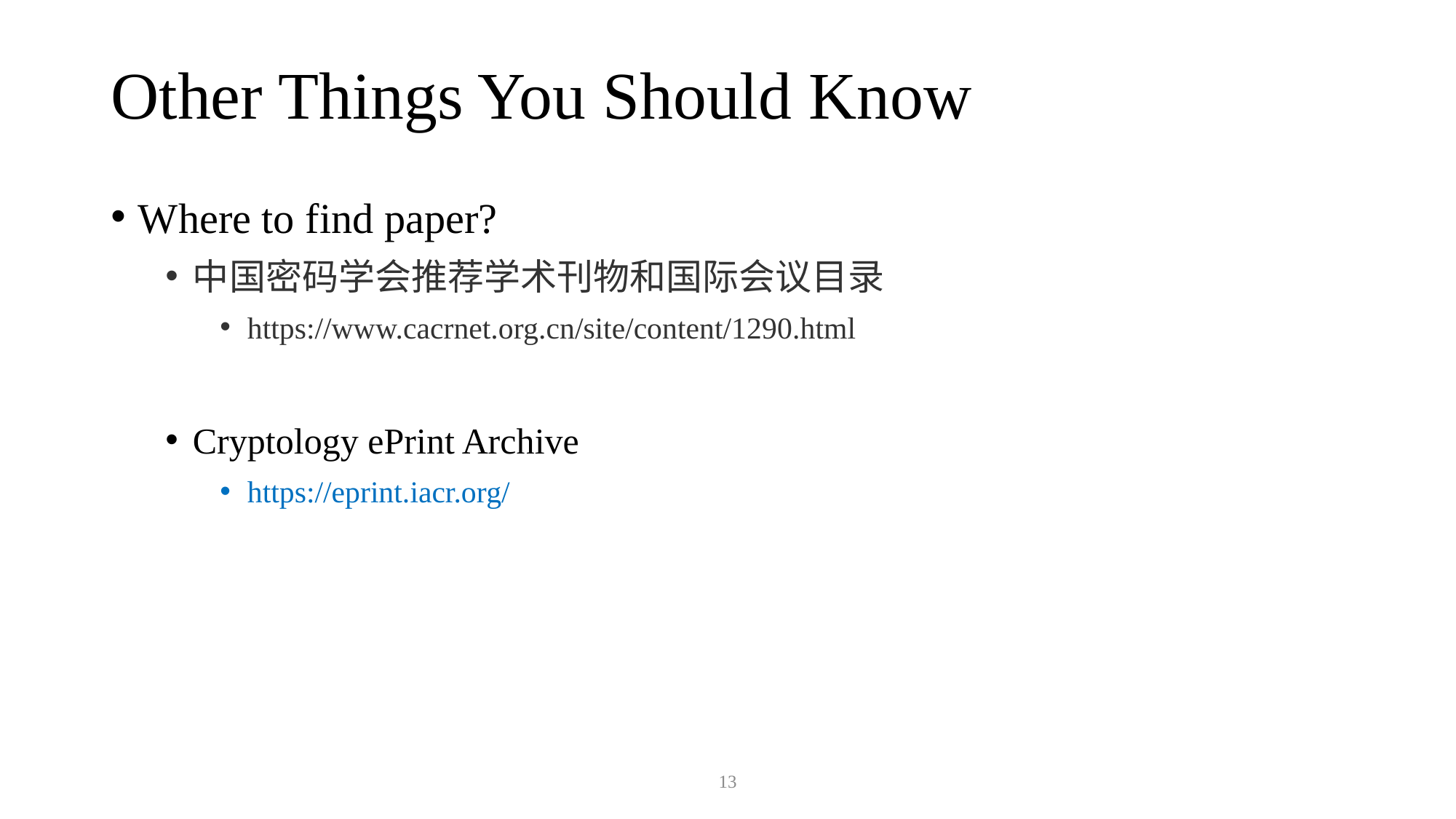

# Other Things You Should Know
Where to find paper?
中国密码学会推荐学术刊物和国际会议目录
https://www.cacrnet.org.cn/site/content/1290.html

Cryptology ePrint Archive
https://eprint.iacr.org/

13